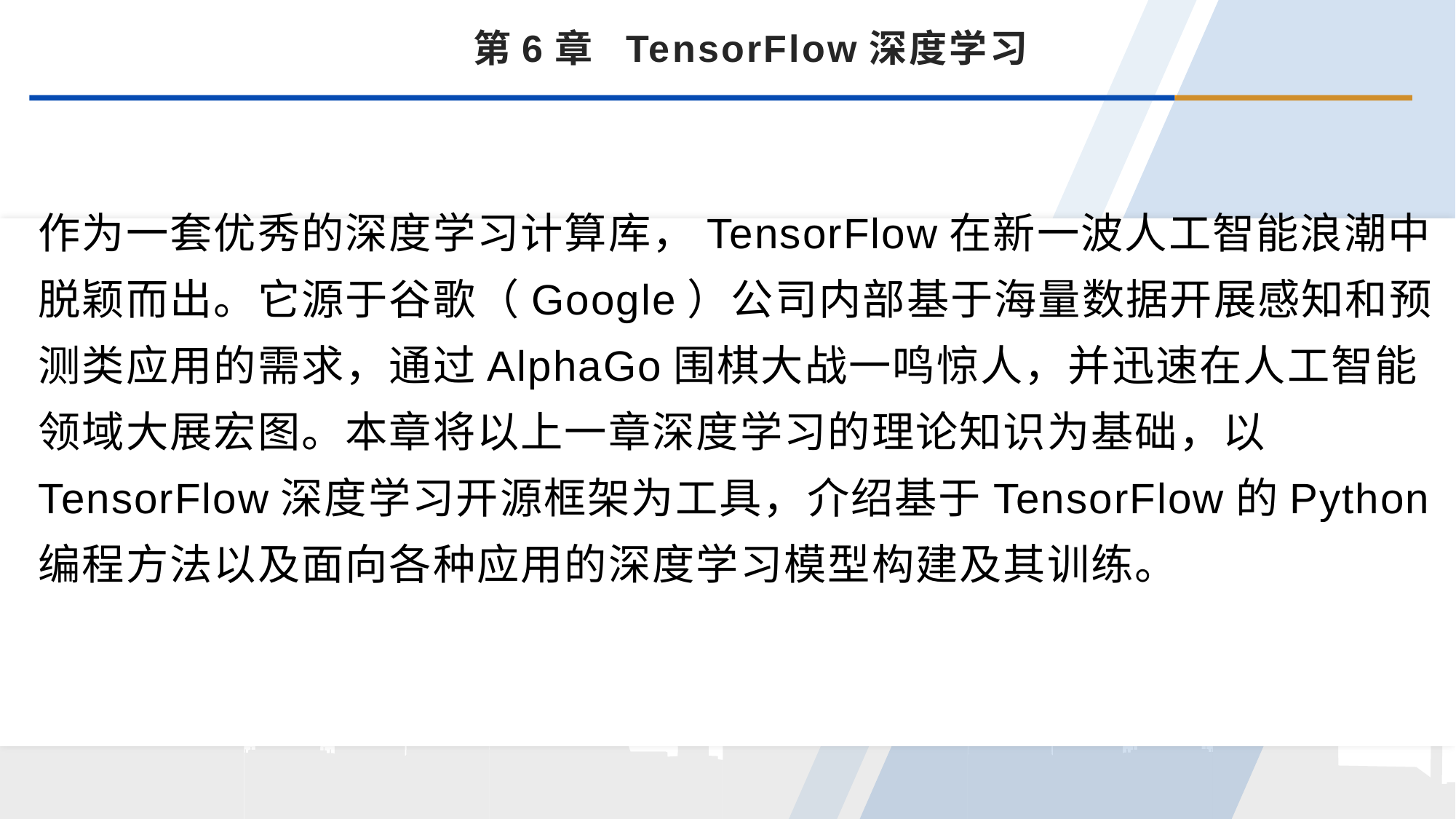

第6章  TensorFlow深度学习
作为一套优秀的深度学习计算库，TensorFlow在新一波人工智能浪潮中脱颖而出。它源于谷歌（Google）公司内部基于海量数据开展感知和预测类应用的需求，通过AlphaGo围棋大战一鸣惊人，并迅速在人工智能领域大展宏图。本章将以上一章深度学习的理论知识为基础，以TensorFlow深度学习开源框架为工具，介绍基于TensorFlow的Python编程方法以及面向各种应用的深度学习模型构建及其训练。